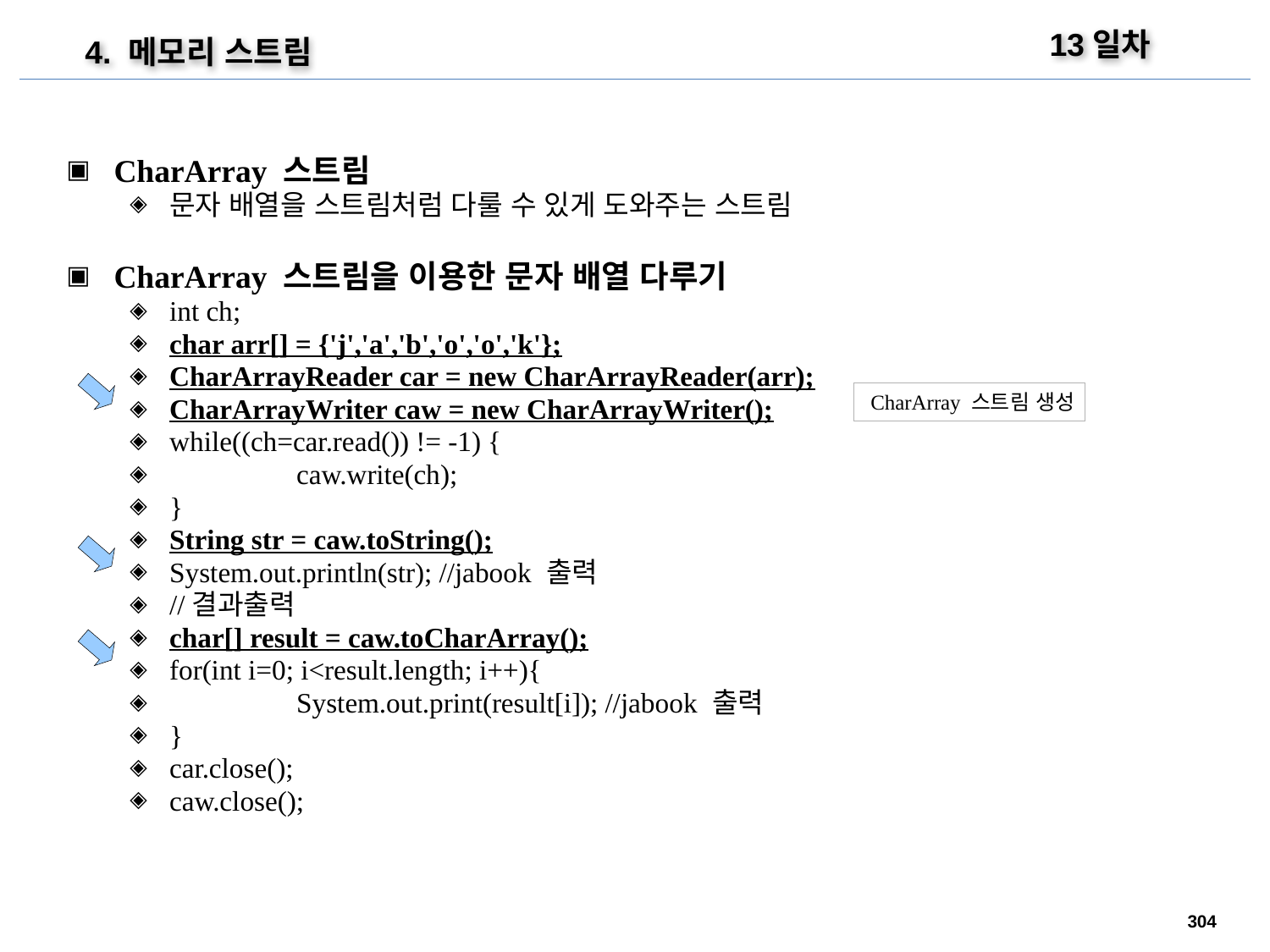

13일차
4. 메모리 스트림
CharArray 스트림
문자 배열을 스트림처럼 다룰 수 있게 도와주는 스트림

CharArray 스트림을 이용한 문자 배열 다루기
int ch;
char arr[] = {'j','a','b','o','o','k'};
CharArrayReader car = new CharArrayReader(arr);
CharArrayWriter caw = new CharArrayWriter();
while((ch=car.read()) != -1) {
	caw.write(ch);
}
String str = caw.toString();
System.out.println(str); //jabook 출력
//결과출력
char[] result = caw.toCharArray();
for(int i=0; i<result.length; i++){
	System.out.print(result[i]); //jabook 출력
}
car.close();
caw.close();

CharArray 스트림 생성